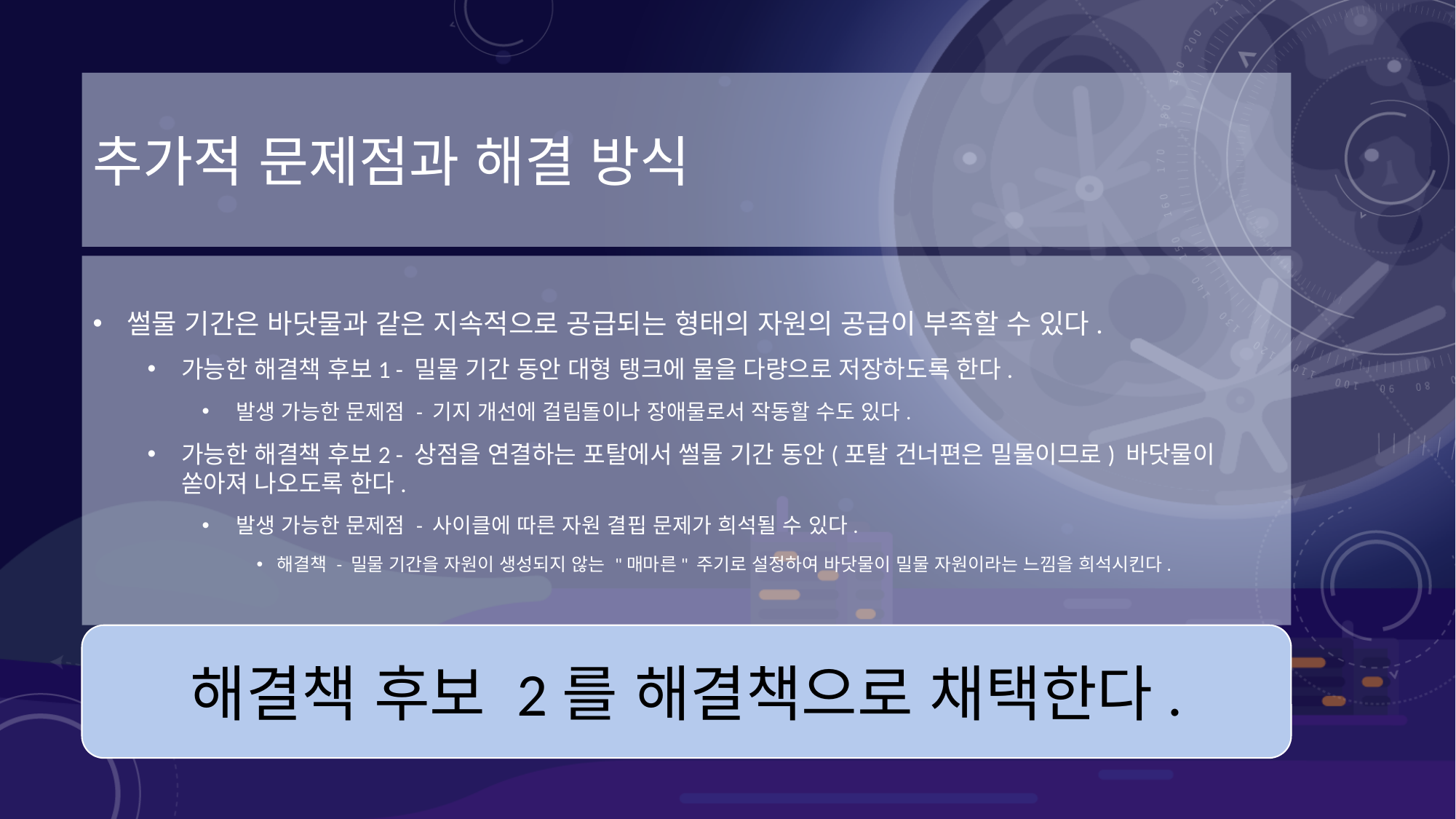

# 추가적 문제점과 해결 방식
썰물 기간은 바닷물과 같은 지속적으로 공급되는 형태의 자원의 공급이 부족할 수 있다.
가능한 해결책 후보1 - 밀물 기간 동안 대형 탱크에 물을 다량으로 저장하도록 한다.
발생 가능한 문제점 - 기지 개선에 걸림돌이나 장애물로서 작동할 수도 있다.
가능한 해결책 후보2 - 상점을 연결하는 포탈에서 썰물 기간 동안(포탈 건너편은 밀물이므로) 바닷물이 쏟아져 나오도록 한다.
발생 가능한 문제점 - 사이클에 따른 자원 결핍 문제가 희석될 수 있다.
해결책 - 밀물 기간을 자원이 생성되지 않는 "매마른" 주기로 설정하여 바닷물이 밀물 자원이라는 느낌을 희석시킨다.
해결책 후보 2를 해결책으로 채택한다.